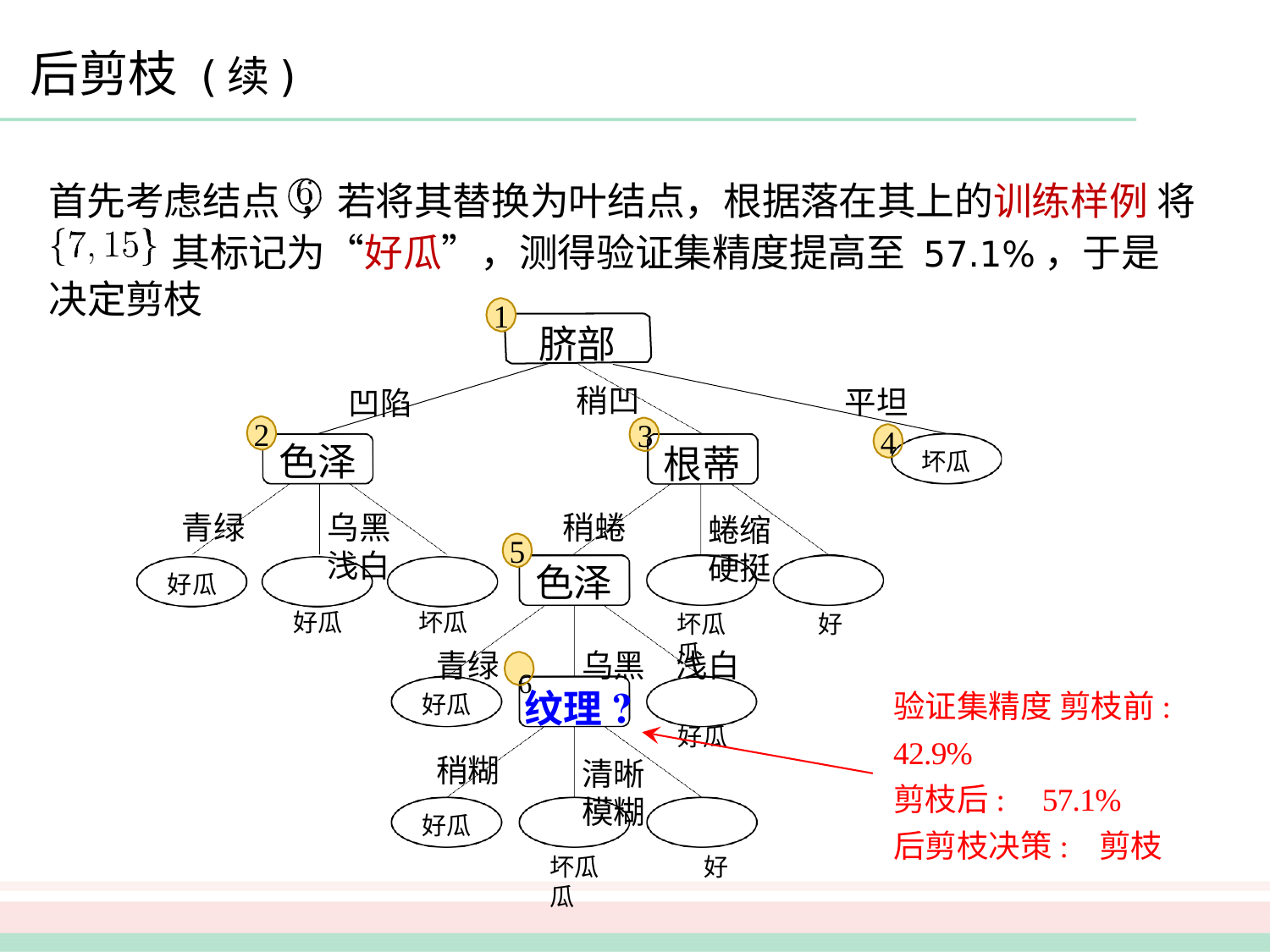

# 后剪枝 (续)
首先考虑结点	，若将其替换为叶结点，根据落在其上的训练样例 将其标记为“好瓜”，测得验证集精度提高至 57.1%，于是

决定剪枝
1

脐部

凹陷
色泽
乌黑	浅白
好瓜	坏瓜
稍凹
3
平坦
4
2

根蒂
蜷缩	硬挺
坏瓜	好瓜
坏瓜
稍蜷
色泽
青绿 6	乌黑	浅白
好瓜
青绿
好瓜
5

验证集精度 剪枝前:  42.9%
剪枝后:  57.1%
后剪枝决策:  剪枝
纹理?
清晰	模糊
坏瓜	好瓜
好瓜

稍糊
好瓜